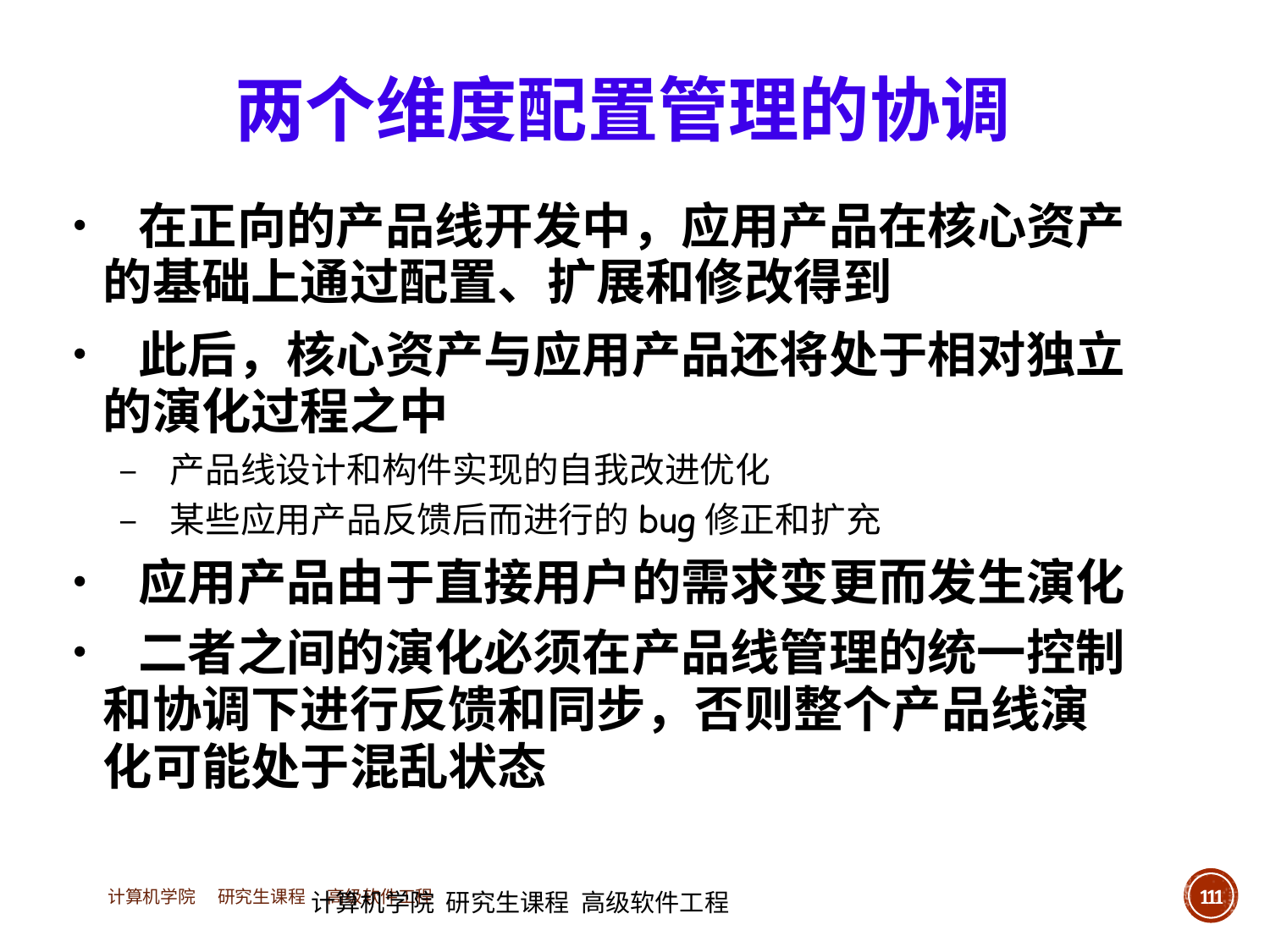

两个维度配置管理的协调

•  在正向的产品线开发中，应用产品在核心资产
	的基础上通过配置、扩展和修改得到
•  此后，核心资产与应用产品还将处于相对独立
	的演化过程之中
		–   产品线设计和构件实现的自我改进优化
		–   某些应用产品反馈后而进行的bug修正和扩充
•  应用产品由于直接用户的需求变更而发生演化
•  二者之间的演化必须在产品线管理的统一控制
	和协调下进行反馈和同步，否则整个产品线演
	化可能处于混乱状态

				计算机学院  研究生课程  高级软件工程
计算机学院    研究生课程    高级软件工程
111